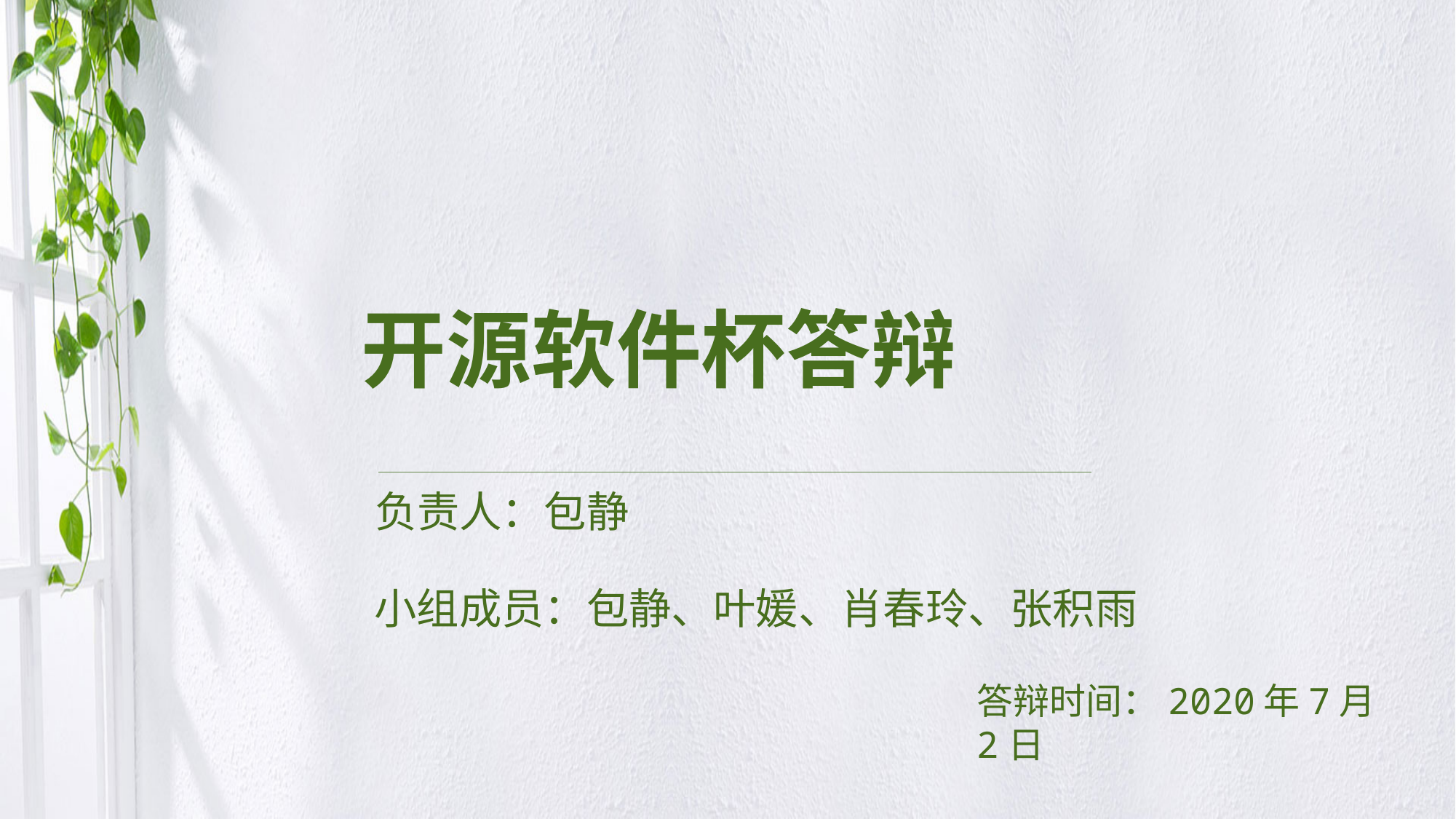

开源软件杯答辩
负责人：包静
小组成员：包静、叶媛、肖春玲、张积雨
答辩时间：2020年7月2日